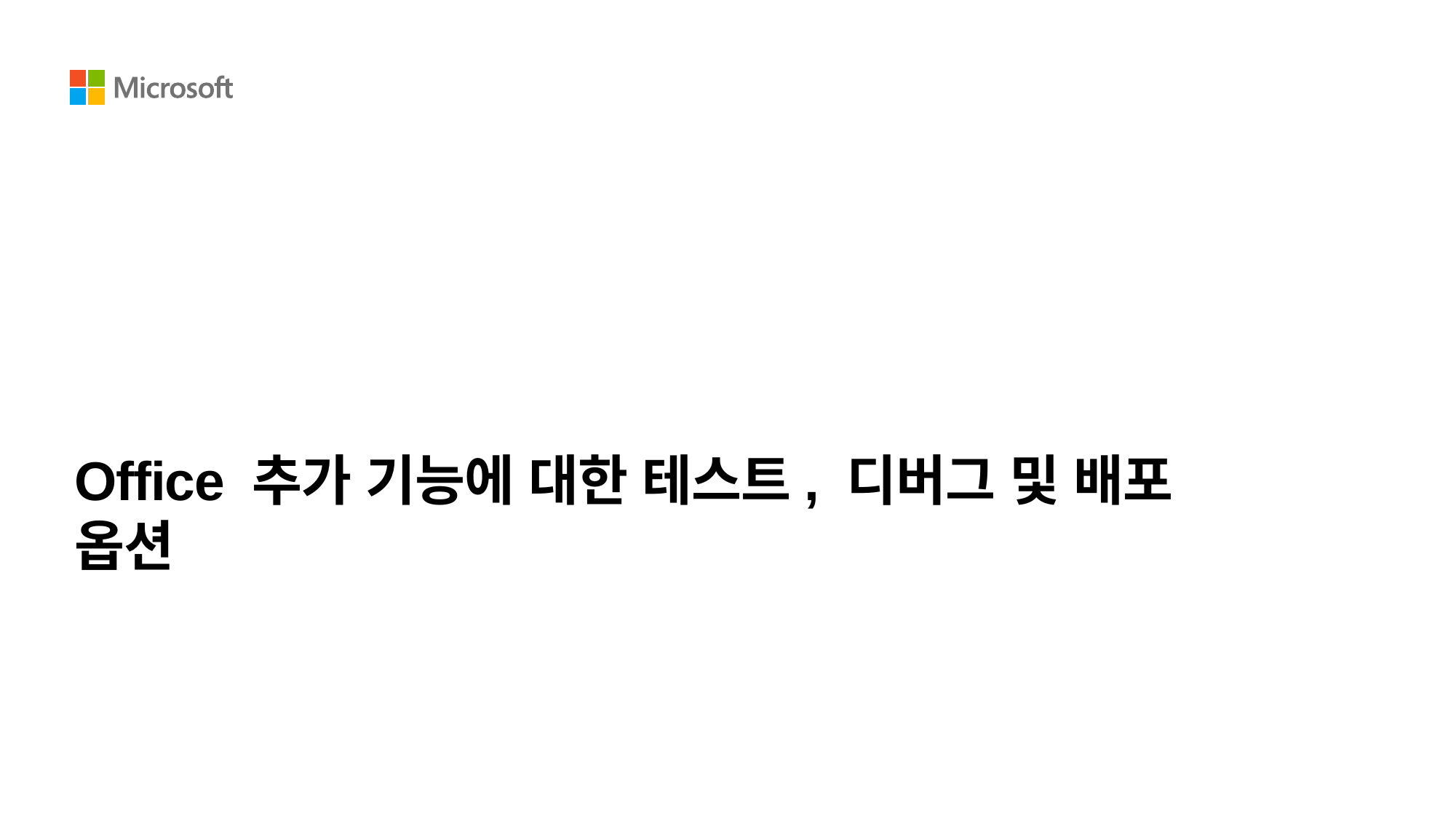

# Office 추가 기능에 대한 테스트, 디버그 및 배포 옵션